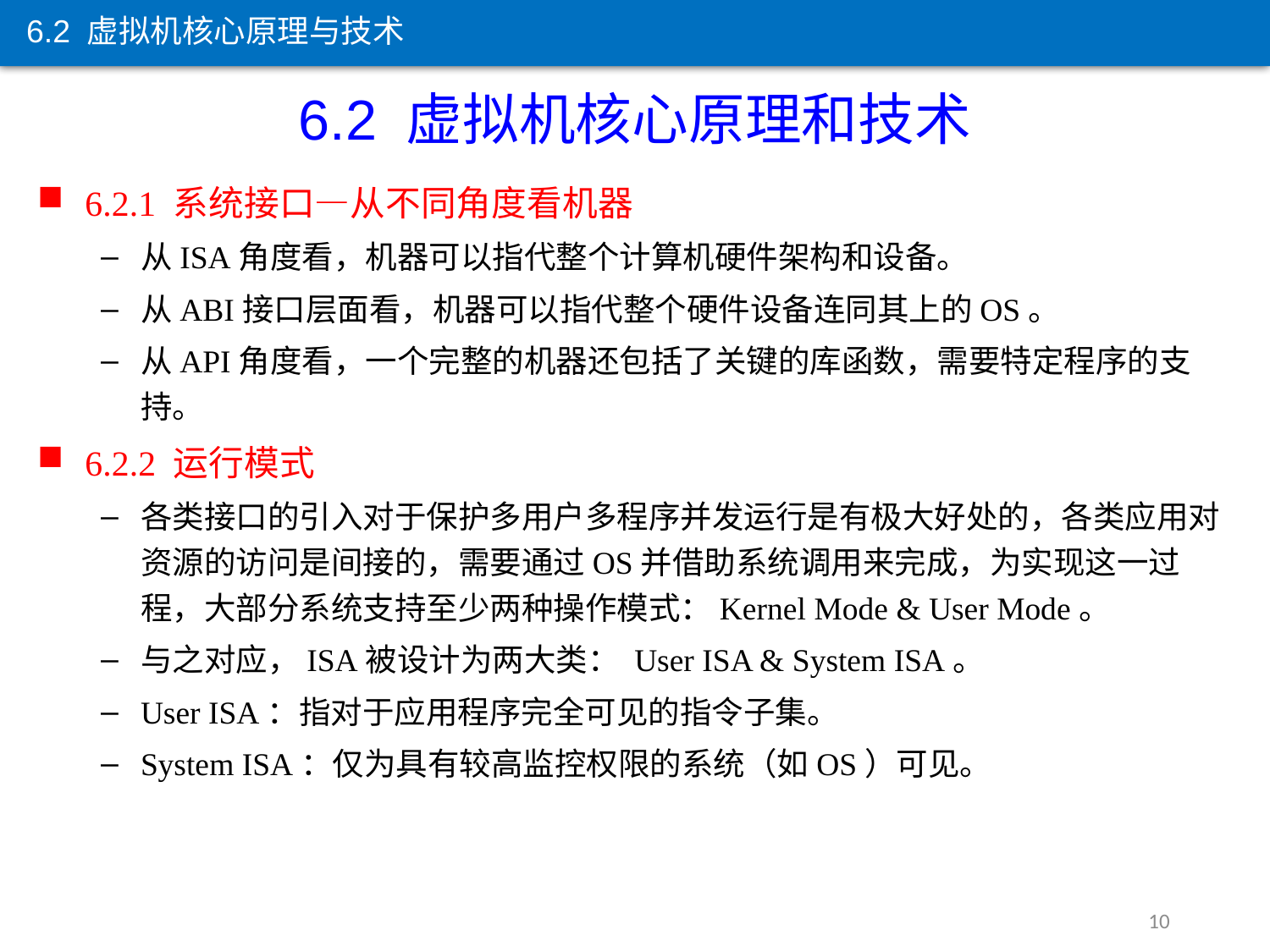

6.2 虚拟机核心原理与技术
6.2 虚拟机核心原理和技术
6.2.1 系统接口—从不同角度看机器
从ISA角度看，机器可以指代整个计算机硬件架构和设备。
从ABI接口层面看，机器可以指代整个硬件设备连同其上的OS。
从API角度看，一个完整的机器还包括了关键的库函数，需要特定程序的支持。
6.2.2 运行模式
各类接口的引入对于保护多用户多程序并发运行是有极大好处的，各类应用对资源的访问是间接的，需要通过OS并借助系统调用来完成，为实现这一过程，大部分系统支持至少两种操作模式：Kernel Mode & User Mode。
与之对应，ISA被设计为两大类： User ISA & System ISA。
User ISA：指对于应用程序完全可见的指令子集。
System ISA：仅为具有较高监控权限的系统（如OS）可见。
10